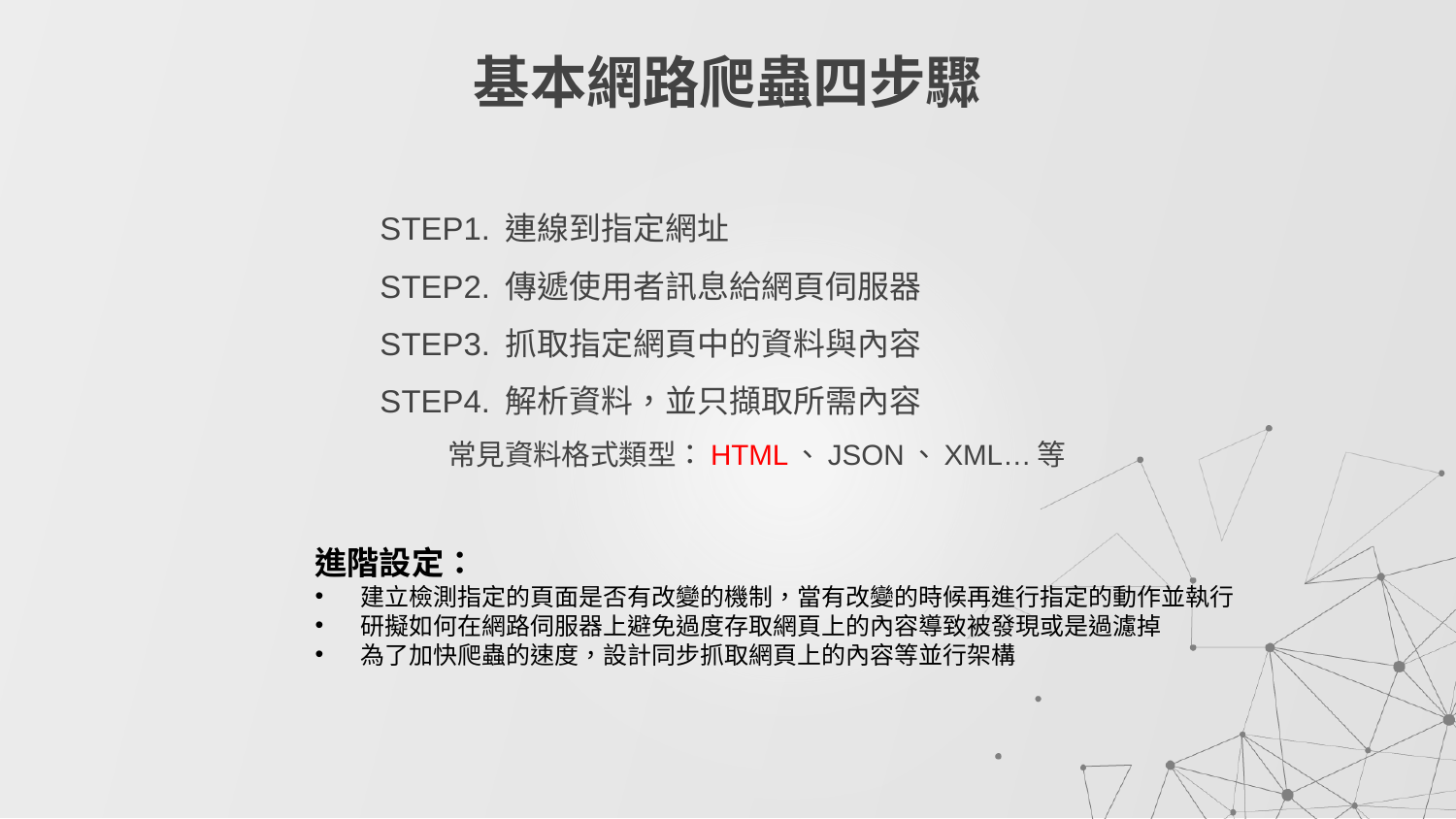

基本網路爬蟲四步驟
STEP1. 連線到指定網址
STEP2. 傳遞使用者訊息給網頁伺服器
STEP3. 抓取指定網頁中的資料與內容
STEP4. 解析資料，並只擷取所需內容
常見資料格式類型：HTML、JSON、XML…等
進階設定：
建立檢測指定的頁面是否有改變的機制，當有改變的時候再進行指定的動作並執行
研擬如何在網路伺服器上避免過度存取網頁上的內容導致被發現或是過濾掉
為了加快爬蟲的速度，設計同步抓取網頁上的內容等並行架構